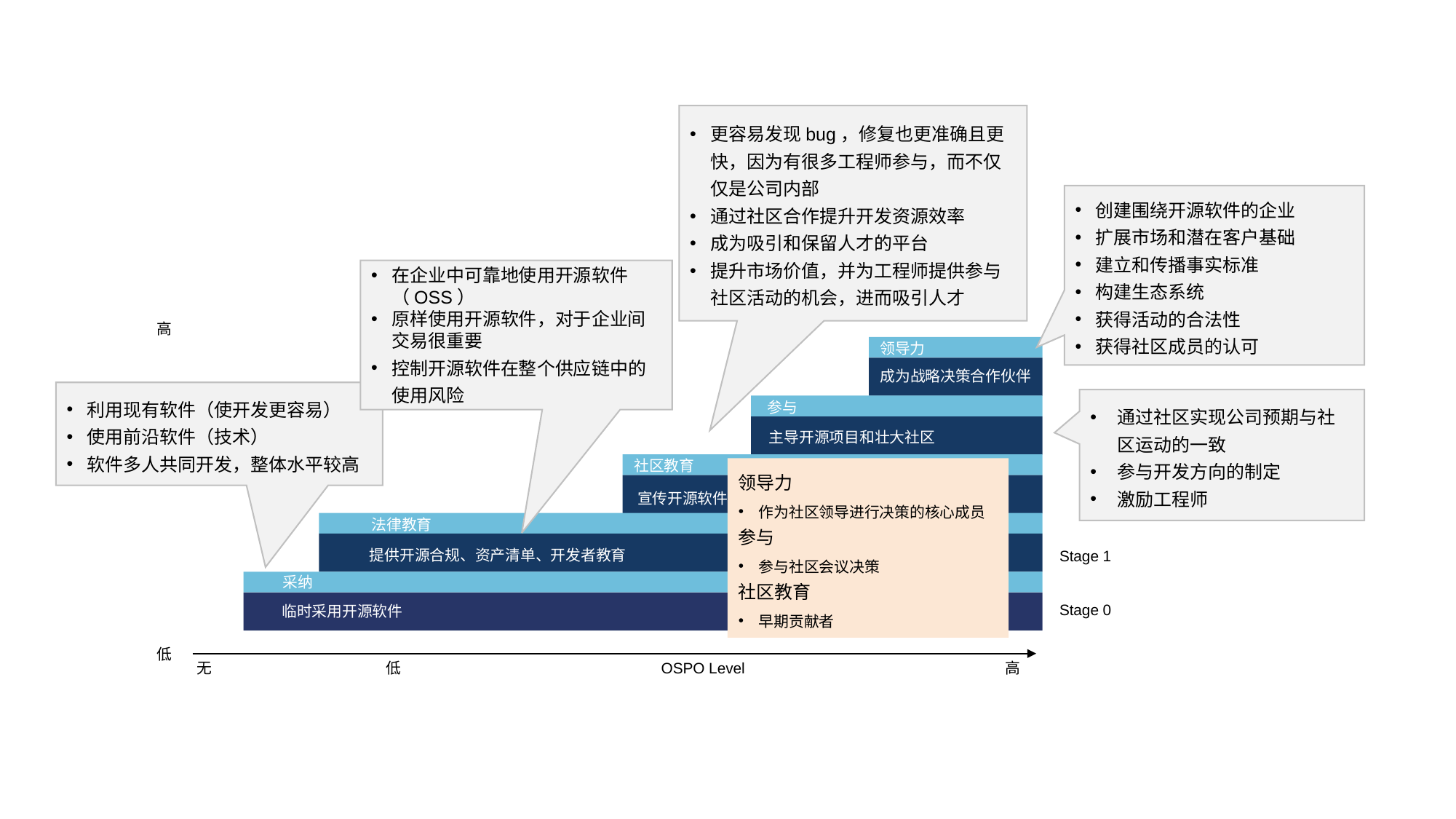

更容易发现bug，修复也更准确且更快，因为有很多工程师参与，而不仅仅是公司内部
通过社区合作提升开发资源效率
成为吸引和保留人才的平台
提升市场价值，并为工程师提供参与社区活动的机会，进而吸引人才
创建围绕开源软件的企业
扩展市场和潜在客户基础
建立和传播事实标准
构建生态系统
获得活动的合法性
获得社区成员的认可
在企业中可靠地使用开源软件（OSS）
原样使用开源软件，对于企业间交易很重要
控制开源软件在整个供应链中的使用风险
高
领导力

成为战略决策合作伙伴
利用现有软件（使开发更容易）
使用前沿软件（技术）
软件多人共同开发，整体水平较高
通过社区实现公司预期与社区运动的一致
参与开发方向的制定
激励工程师
参与

主导开源项目和壮大社区
社区教育

领导力
作为社区领导进行决策的核心成员
参与
参与社区会议决策
社区教育
早期贡献者
宣传开源软件
法律教育

提供开源合规、资产清单、开发者教育
Stage 1
采纳

Stage 0
临时采用开源软件
低
无
低
OSPO Level
高